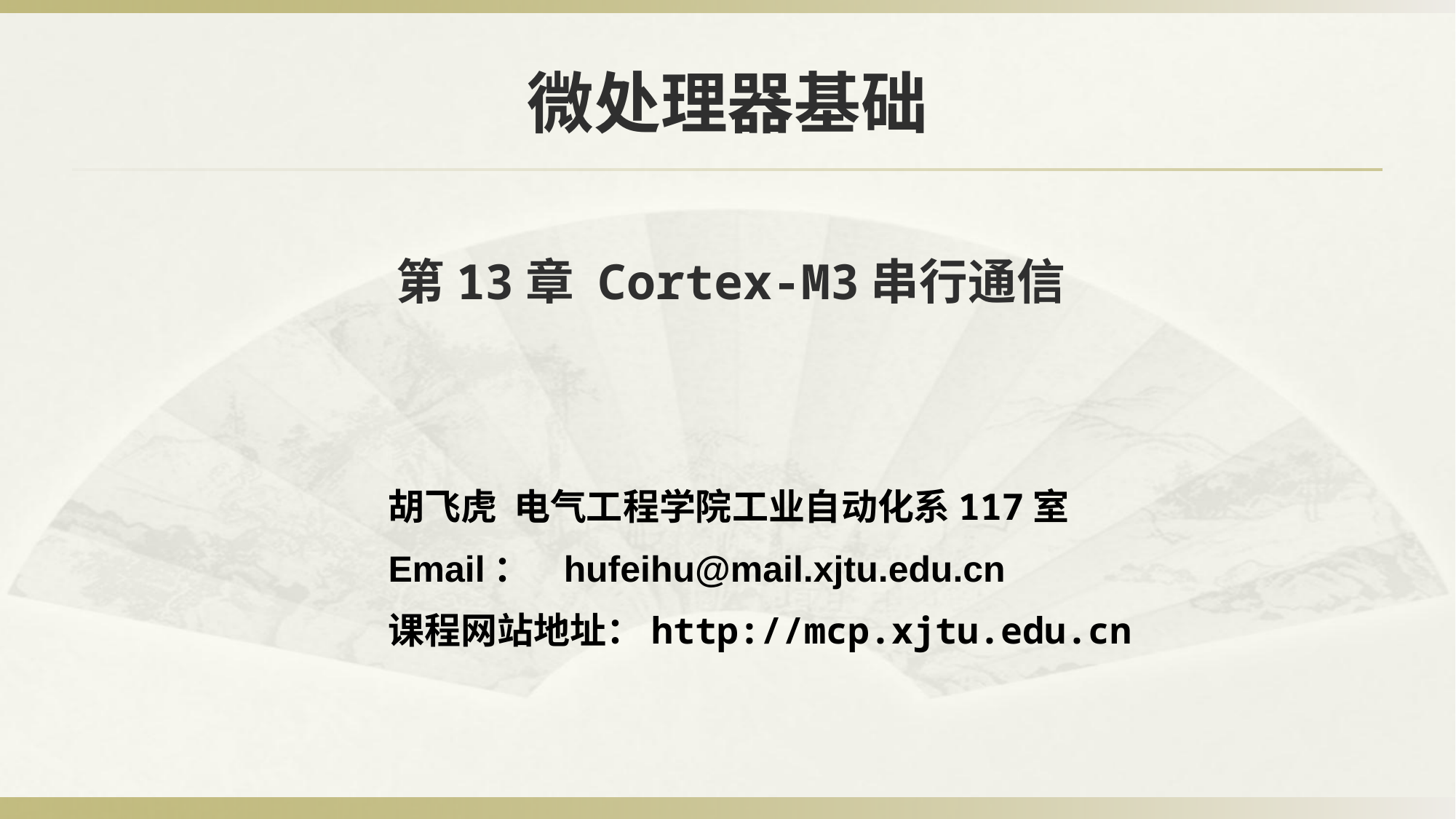

# 微处理器基础

第13章 Cortex-M3串行通信
胡飞虎  电气工程学院工业自动化系117室
Email：   hufeihu@mail.xjtu.edu.cn
课程网站地址：http://mcp.xjtu.edu.cn